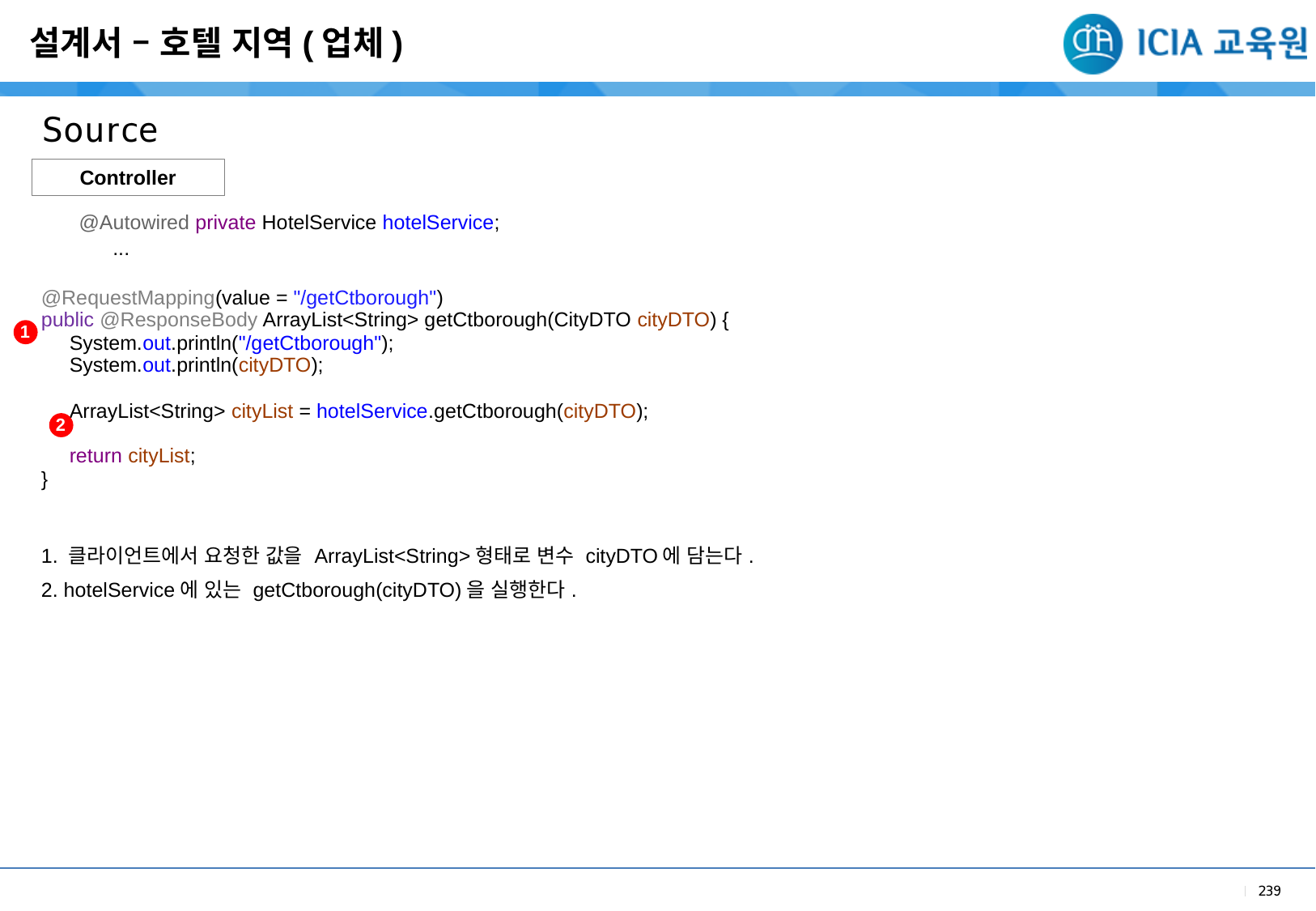

설계서 – 호텔 지역(업체)
Source
Controller
| @Autowired private HotelService hotelService; ... @RequestMapping(value = "/getCtborough") public @ResponseBody ArrayList<String> getCtborough(CityDTO cityDTO) { System.out.println("/getCtborough"); System.out.println(cityDTO); ArrayList<String> cityList = hotelService.getCtborough(cityDTO); return cityList; } |
| --- |
| 1. 클라이언트에서 요청한 값을 ArrayList<String>형태로 변수 cityDTO에 담는다. 2. hotelService에 있는 getCtborough(cityDTO)을 실행한다. |
1

2